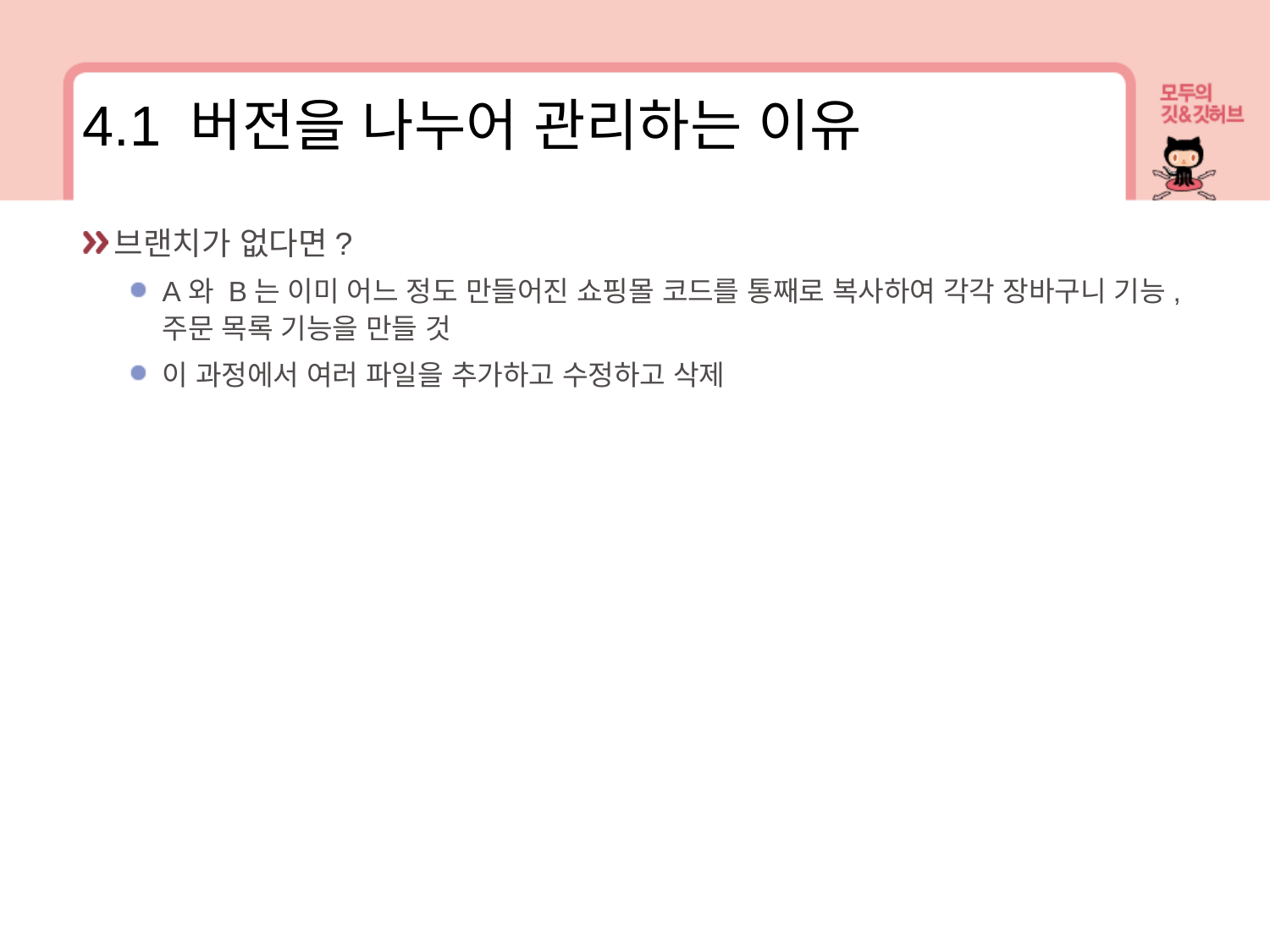

4.1 버전을 나누어 관리하는 이유
브랜치가 없다면?
A와 B는 이미 어느 정도 만들어진 쇼핑몰 코드를 통째로 복사하여 각각 장바구니 기능, 주문 목록 기능을 만들 것
이 과정에서 여러 파일을 추가하고 수정하고 삭제